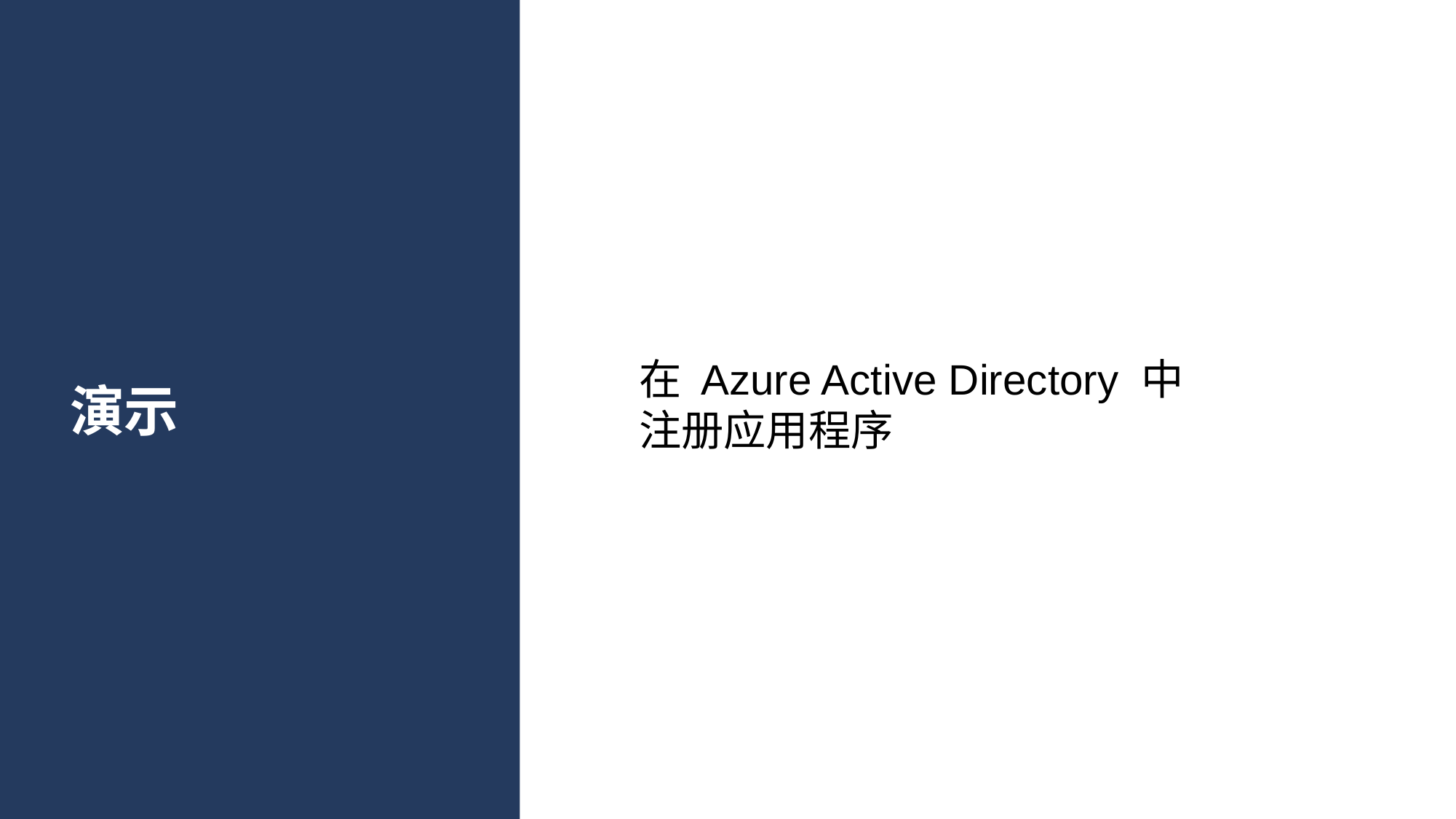

在 Azure Active Directory 中注册应用程序
# 演示